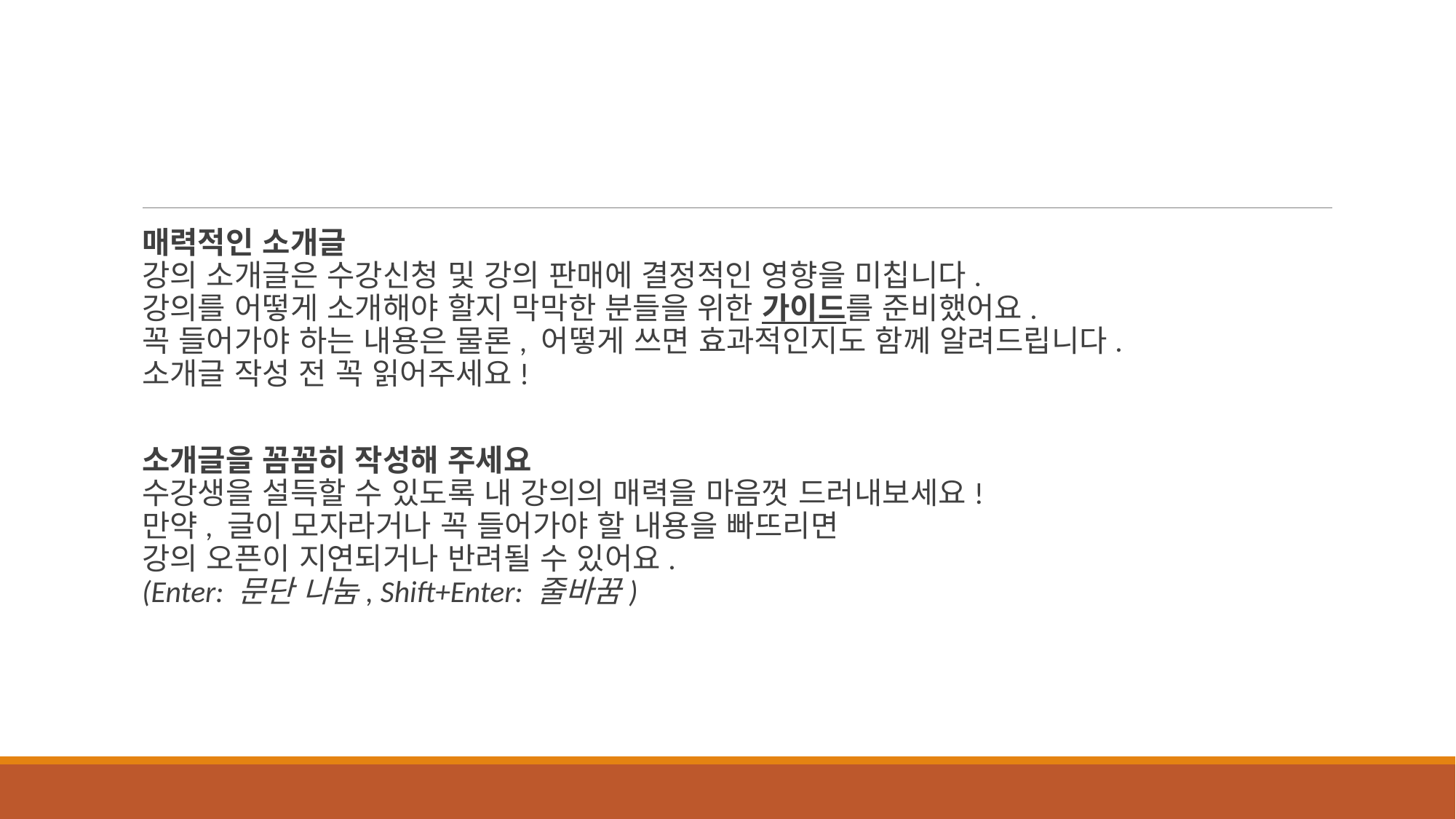

#
매력적인 소개글
강의 소개글은 수강신청 및 강의 판매에 결정적인 영향을 미칩니다.
강의를 어떻게 소개해야 할지 막막한 분들을 위한 가이드를 준비했어요.
꼭 들어가야 하는 내용은 물론, 어떻게 쓰면 효과적인지도 함께 알려드립니다.
소개글 작성 전 꼭 읽어주세요!
소개글을 꼼꼼히 작성해 주세요
수강생을 설득할 수 있도록 내 강의의 매력을 마음껏 드러내보세요!
만약, 글이 모자라거나 꼭 들어가야 할 내용을 빠뜨리면
강의 오픈이 지연되거나 반려될 수 있어요.
(Enter: 문단 나눔, Shift+Enter: 줄바꿈)